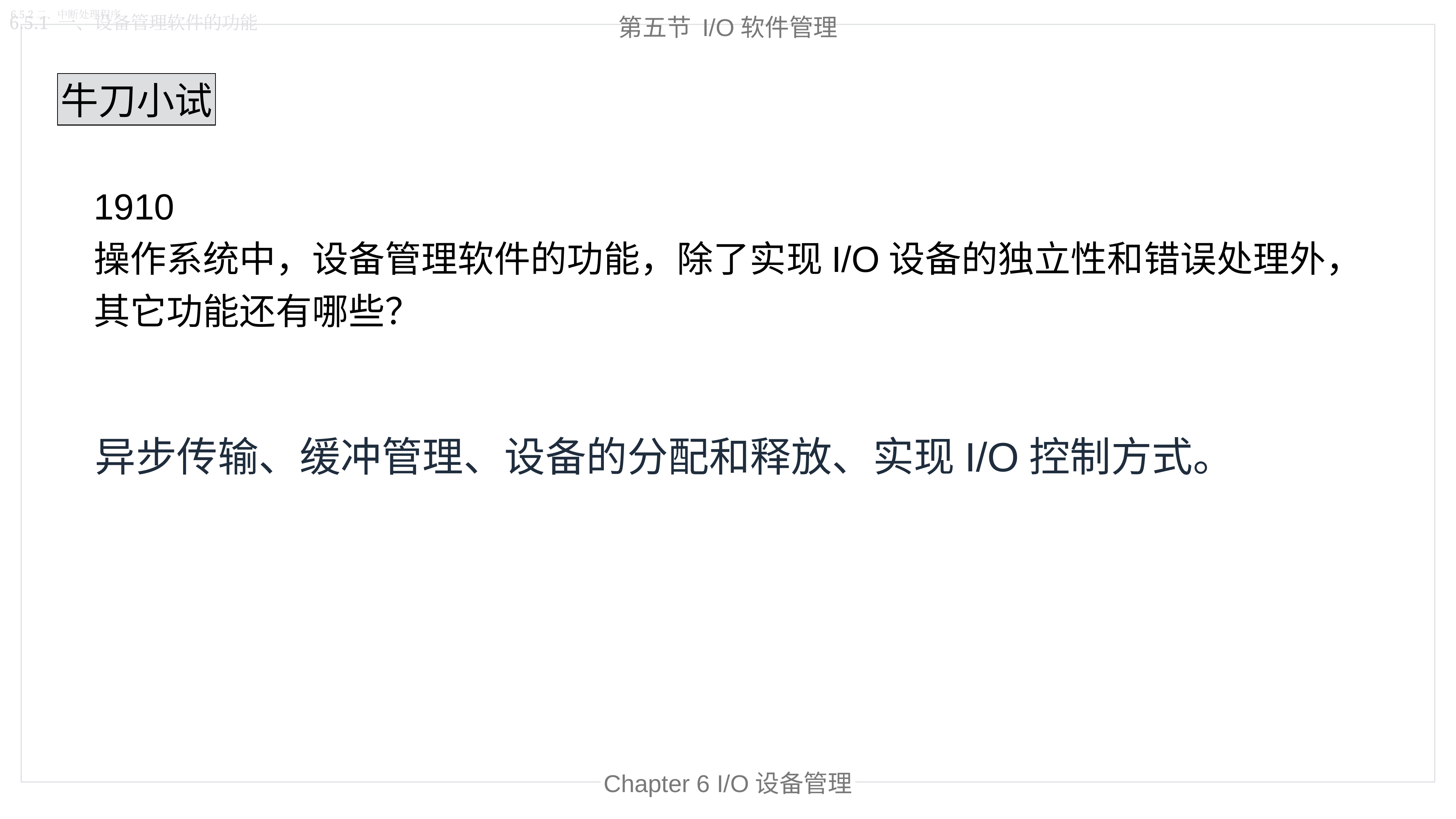

6.5.2二、中断处理程序
第五节 I/O软件管理
6.5.1 一、设备管理软件的功能

牛刀小试
1910
操作系统中，设备管理软件的功能，除了实现I/O设备的独立性和错误处理外，其它功能还有哪些？
异步传输、缓冲管理、设备的分配和释放、实现I/O控制方式。
Chapter 6 I/O设备管理